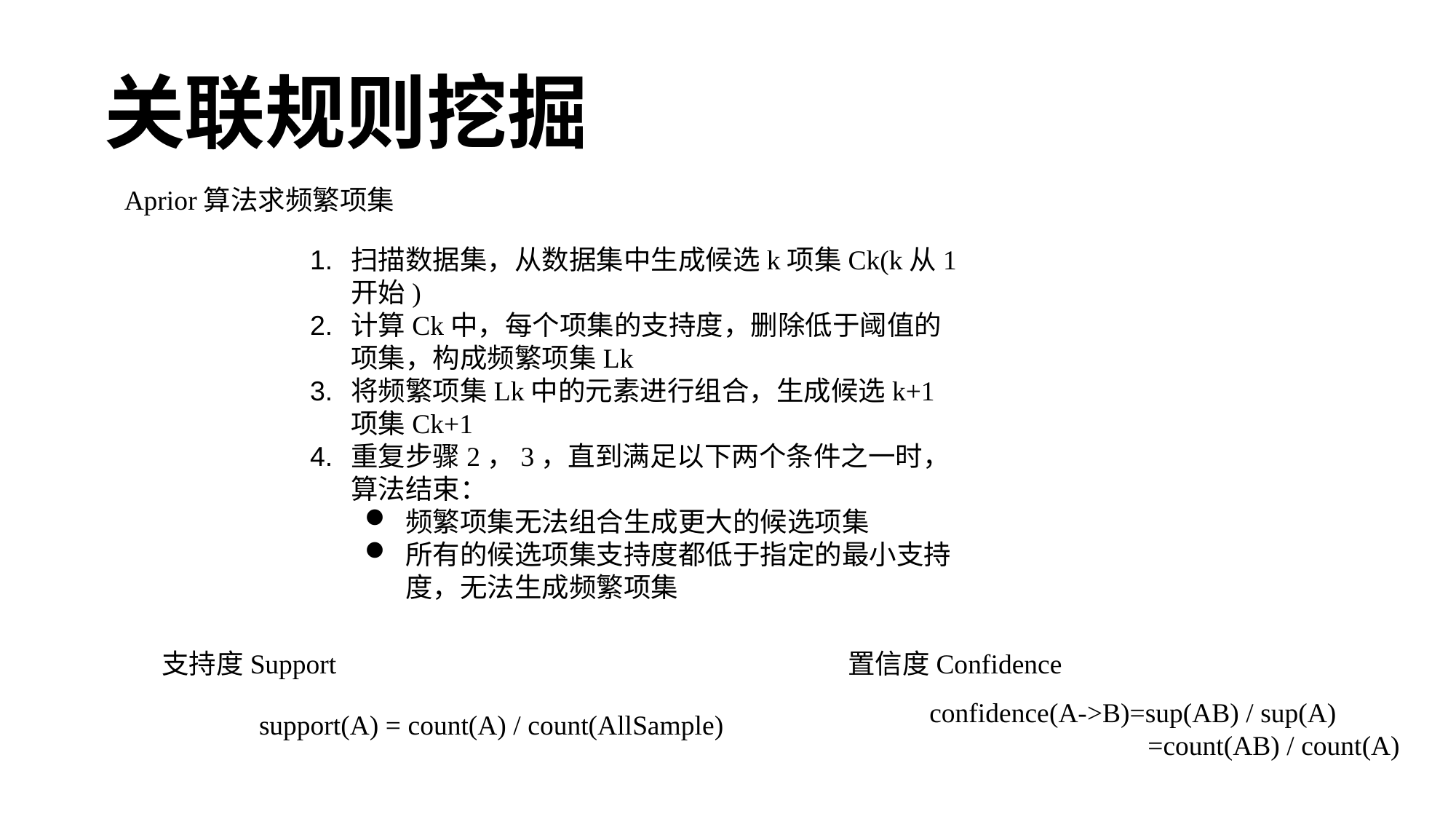

关联规则挖掘
Aprior算法求频繁项集
扫描数据集，从数据集中生成候选k项集Ck(k从1开始)
计算Ck中，每个项集的支持度，删除低于阈值的项集，构成频繁项集Lk
将频繁项集Lk中的元素进行组合，生成候选k+1项集Ck+1
重复步骤2，3，直到满足以下两个条件之一时，算法结束：
频繁项集无法组合生成更大的候选项集
所有的候选项集支持度都低于指定的最小支持度，无法生成频繁项集
支持度Support
置信度Confidence
confidence(A->B)=sup(AB) / sup(A)
		=count(AB) / count(A)
support(A) = count(A) / count(AllSample)